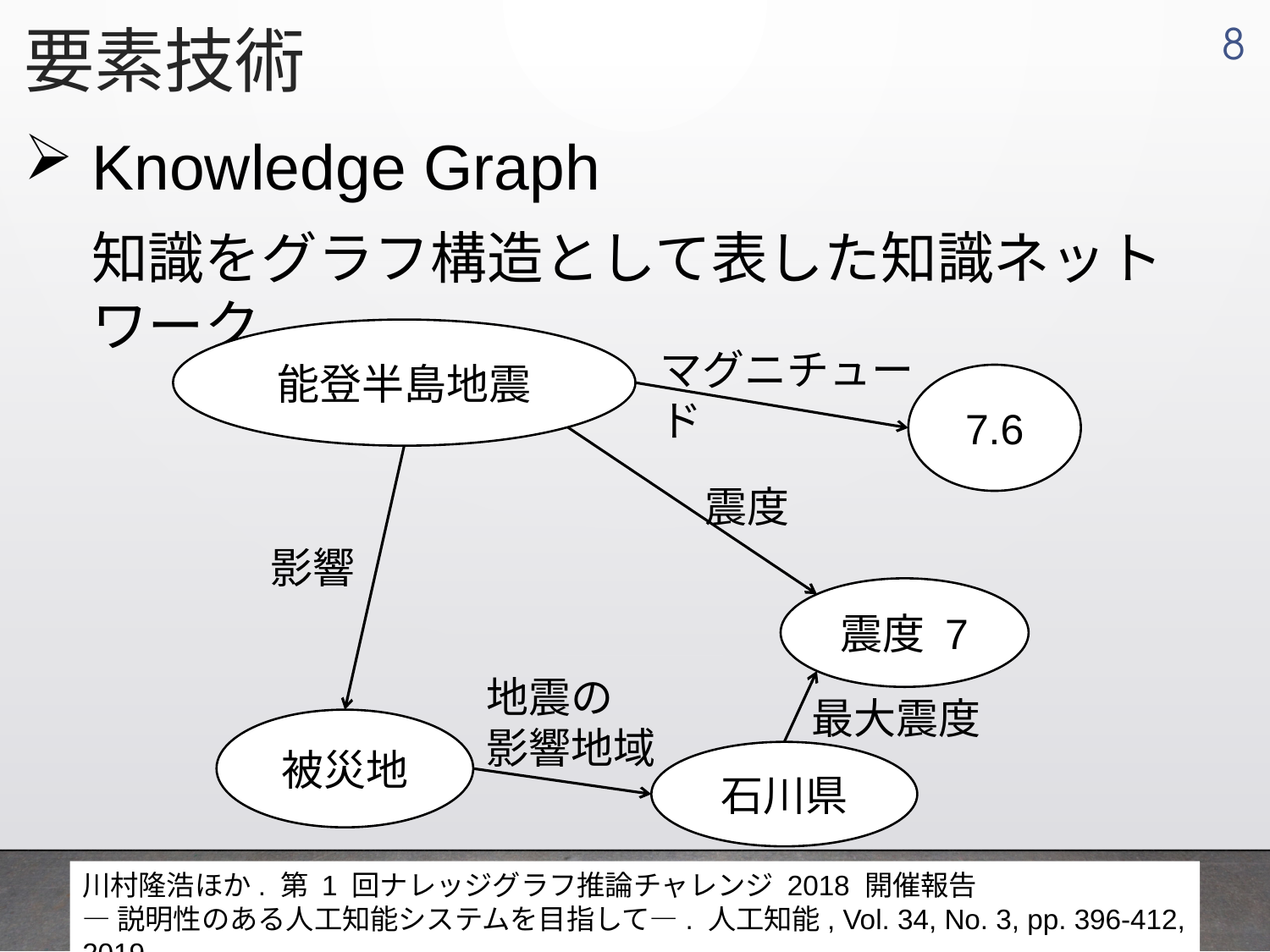

要素技術
8
 Knowledge Graph
知識をグラフ構造として表した知識ネットワーク
能登半島地震
マグニチュード
7.6
震度
影響
震度 7
地震の
影響地域
最大震度
被災地
石川県
川村隆浩ほか. 第 1 回ナレッジグラフ推論チャレンジ 2018 開催報告
―説明性のある人工知能システムを目指して―. 人工知能, Vol. 34, No. 3, pp. 396-412, 2019.